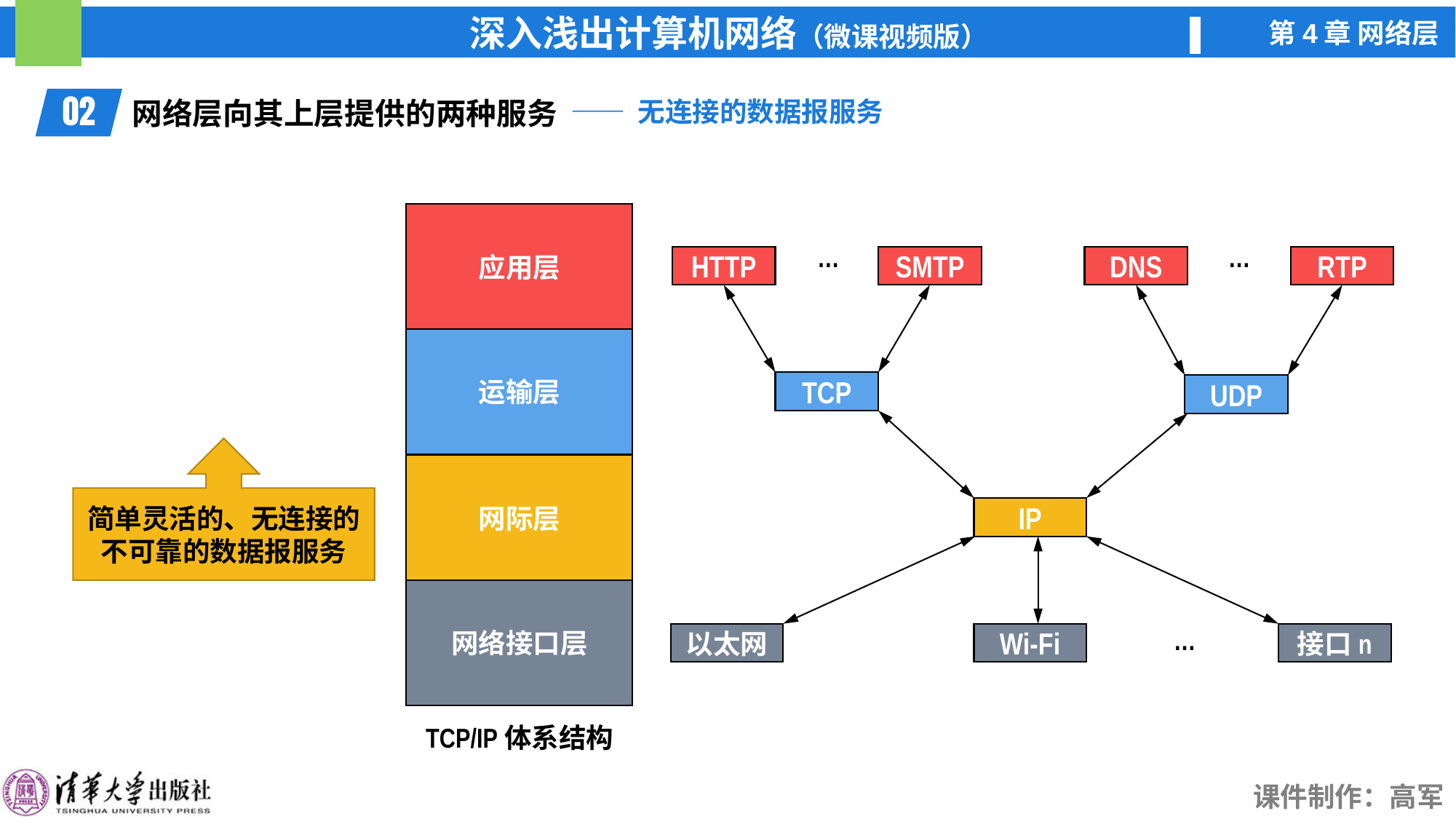

02
网络层向其上层提供的两种服务
—— 无连接的数据报服务
应用层
运输层
网际层
网络接口层
TCP/IP体系结构
…
…
HTTP
SMTP
DNS
RTP
TCP
UDP
IP
…
以太网
Wi-Fi
接口n
简单灵活的、无连接的
不可靠的数据报服务